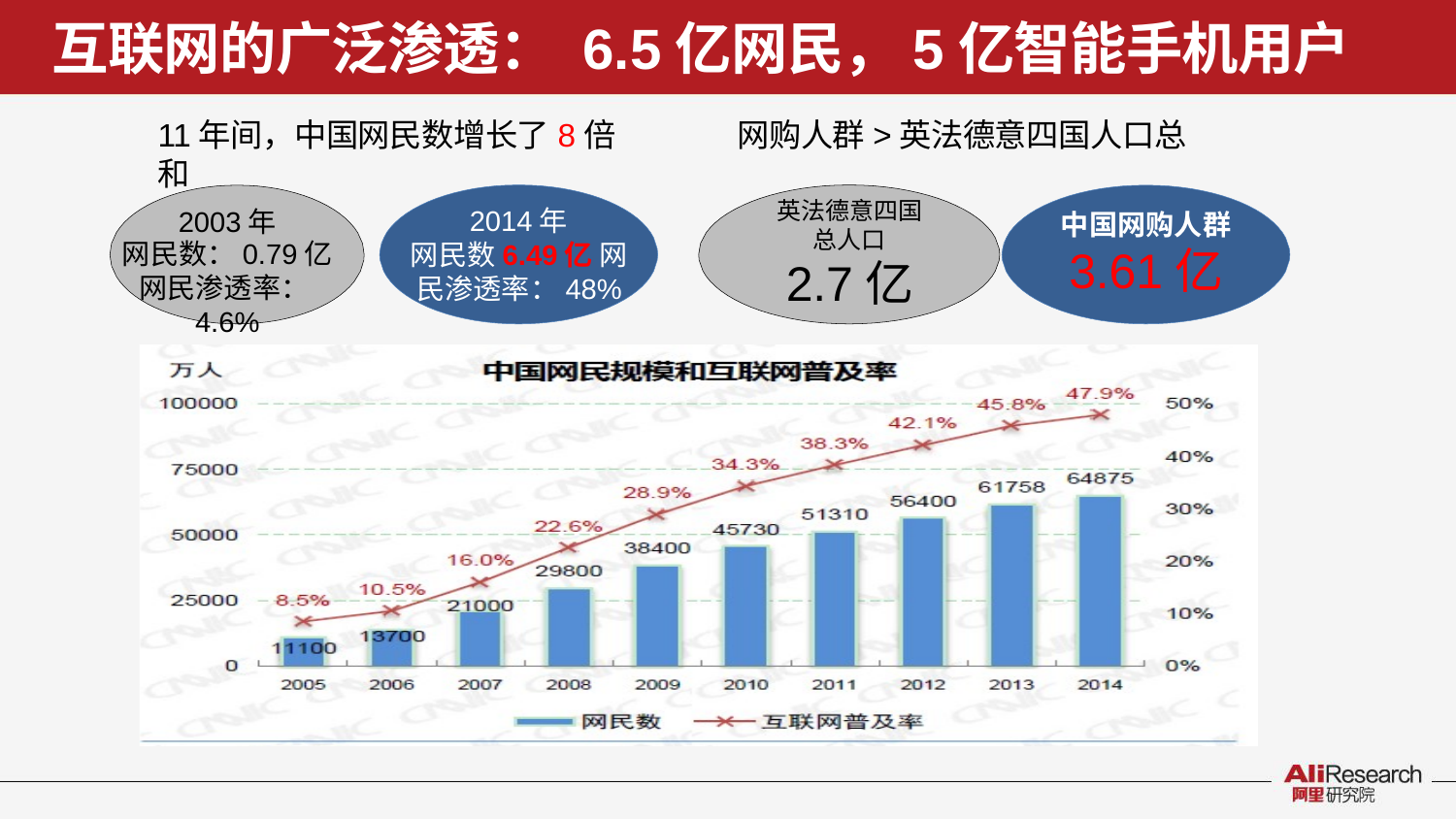

# 互联网的广泛渗透： 6.5亿网民，5亿智能手机用户
11年间，中国网民数增长了8倍	网购人群>英法德意四国人口总和

英法德意四国 总人口
2.7亿
2014年
网民数6.49亿 网民渗透率：48%
2003年
网民数：0.79亿
网民渗透率：4.6%
中国网购人群
3.61亿